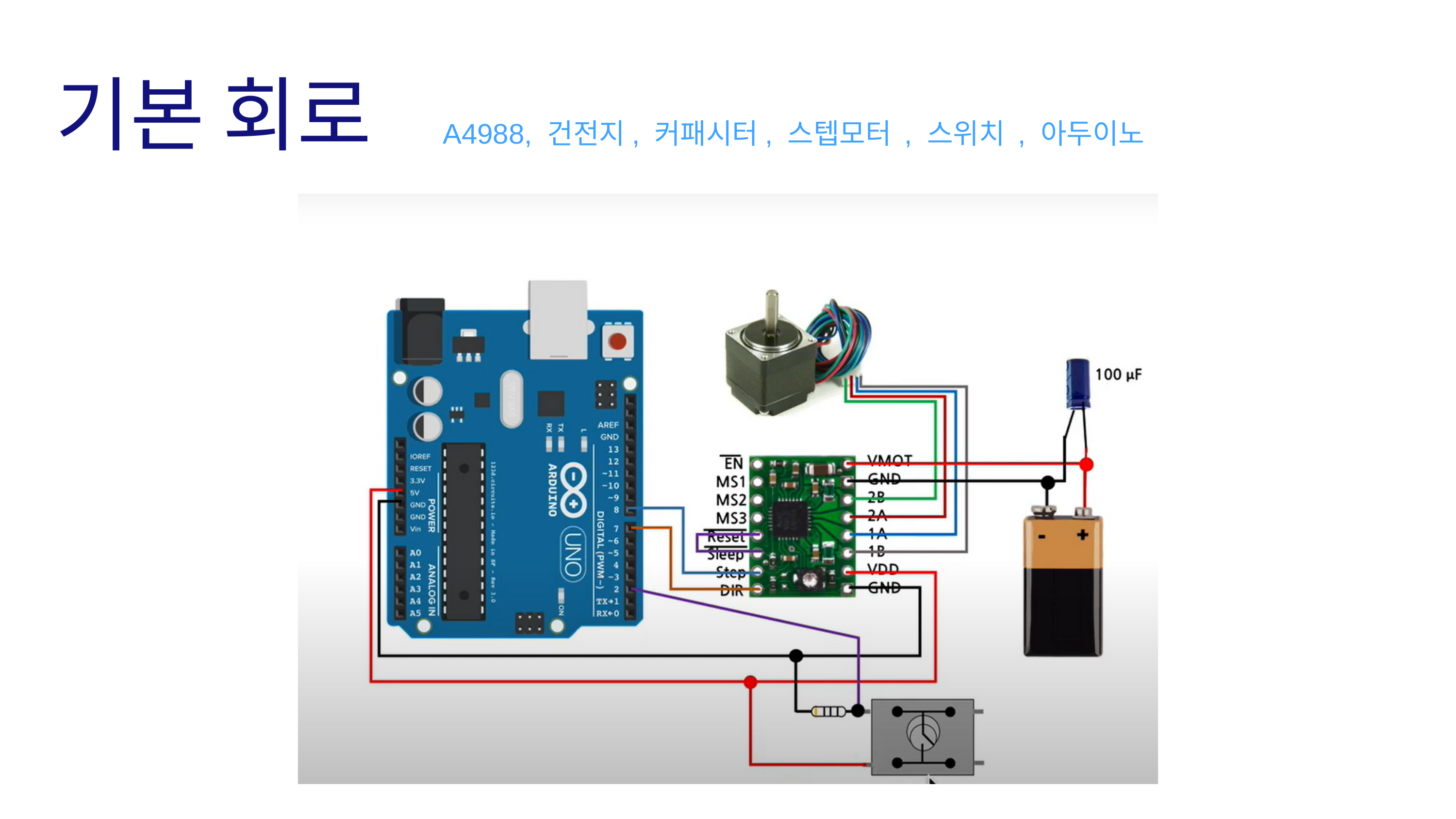

기본 회로
A4988, 건전지, 커패시터, 스텝모터 , 스위치 , 아두이노